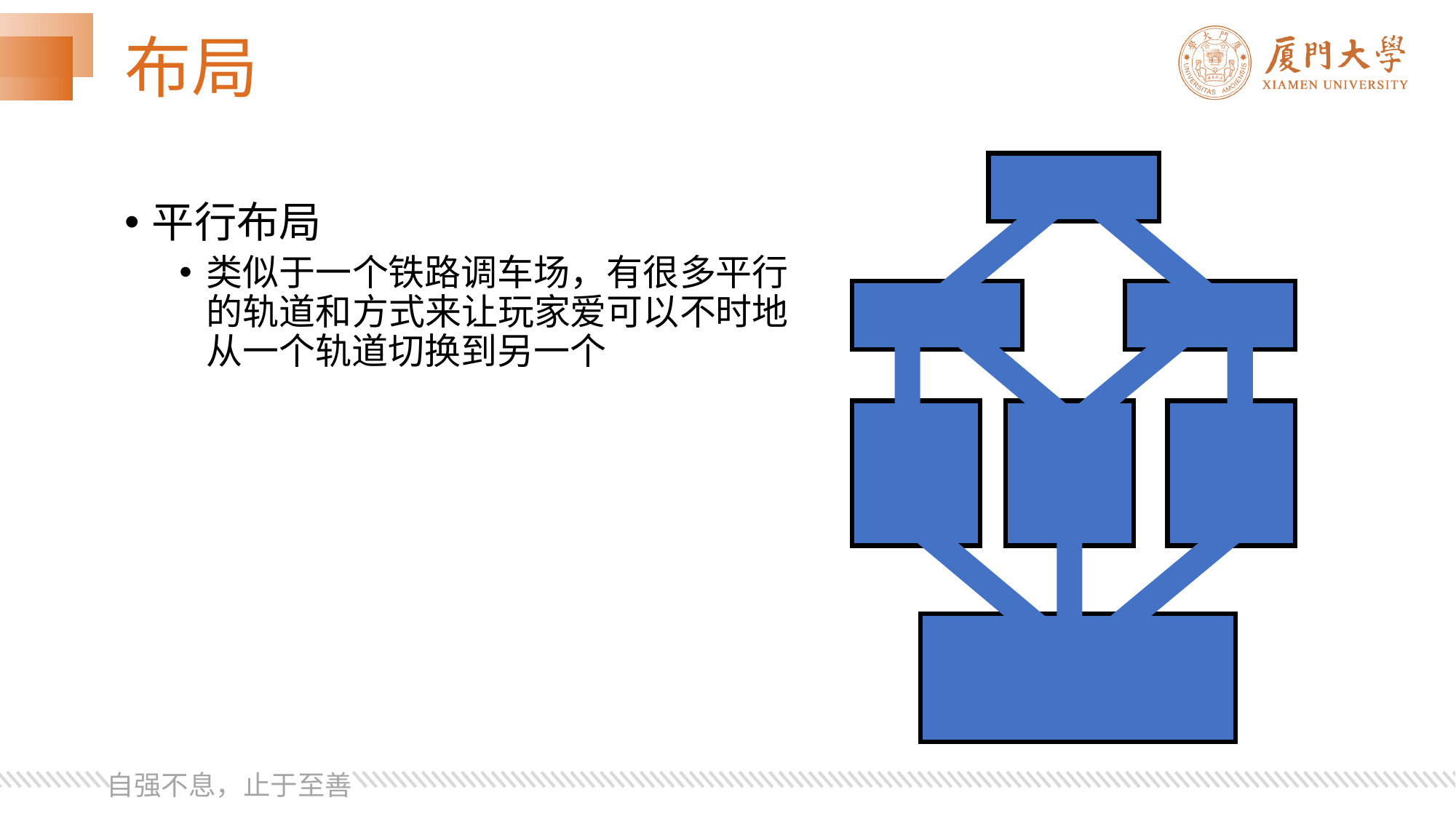

# 布局

平行布局
类似于一个铁路调车场，有很多平行的轨道和方式来让玩家爱可以不时地从一个轨道切换到另一个